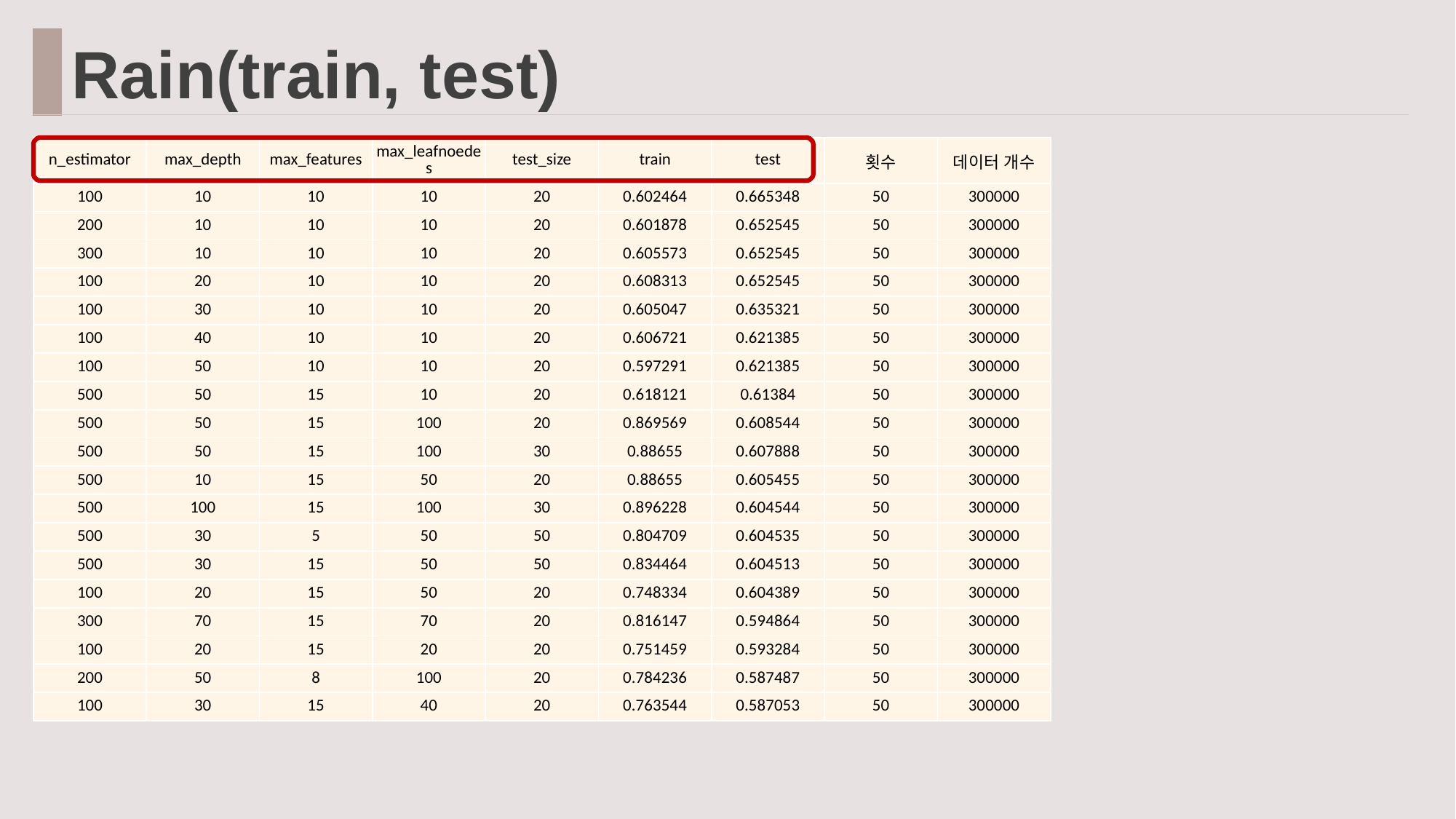

Rain(train, test)
| n\_estimator | max\_depth | max\_features | max\_leafnoedes | test\_size | train | test | 횟수 | 데이터 개수 |
| --- | --- | --- | --- | --- | --- | --- | --- | --- |
| 100 | 10 | 10 | 10 | 20 | 0.602464 | 0.665348 | 50 | 300000 |
| 200 | 10 | 10 | 10 | 20 | 0.601878 | 0.652545 | 50 | 300000 |
| 300 | 10 | 10 | 10 | 20 | 0.605573 | 0.652545 | 50 | 300000 |
| 100 | 20 | 10 | 10 | 20 | 0.608313 | 0.652545 | 50 | 300000 |
| 100 | 30 | 10 | 10 | 20 | 0.605047 | 0.635321 | 50 | 300000 |
| 100 | 40 | 10 | 10 | 20 | 0.606721 | 0.621385 | 50 | 300000 |
| 100 | 50 | 10 | 10 | 20 | 0.597291 | 0.621385 | 50 | 300000 |
| 500 | 50 | 15 | 10 | 20 | 0.618121 | 0.61384 | 50 | 300000 |
| 500 | 50 | 15 | 100 | 20 | 0.869569 | 0.608544 | 50 | 300000 |
| 500 | 50 | 15 | 100 | 30 | 0.88655 | 0.607888 | 50 | 300000 |
| 500 | 10 | 15 | 50 | 20 | 0.88655 | 0.605455 | 50 | 300000 |
| 500 | 100 | 15 | 100 | 30 | 0.896228 | 0.604544 | 50 | 300000 |
| 500 | 30 | 5 | 50 | 50 | 0.804709 | 0.604535 | 50 | 300000 |
| 500 | 30 | 15 | 50 | 50 | 0.834464 | 0.604513 | 50 | 300000 |
| 100 | 20 | 15 | 50 | 20 | 0.748334 | 0.604389 | 50 | 300000 |
| 300 | 70 | 15 | 70 | 20 | 0.816147 | 0.594864 | 50 | 300000 |
| 100 | 20 | 15 | 20 | 20 | 0.751459 | 0.593284 | 50 | 300000 |
| 200 | 50 | 8 | 100 | 20 | 0.784236 | 0.587487 | 50 | 300000 |
| 100 | 30 | 15 | 40 | 20 | 0.763544 | 0.587053 | 50 | 300000 |